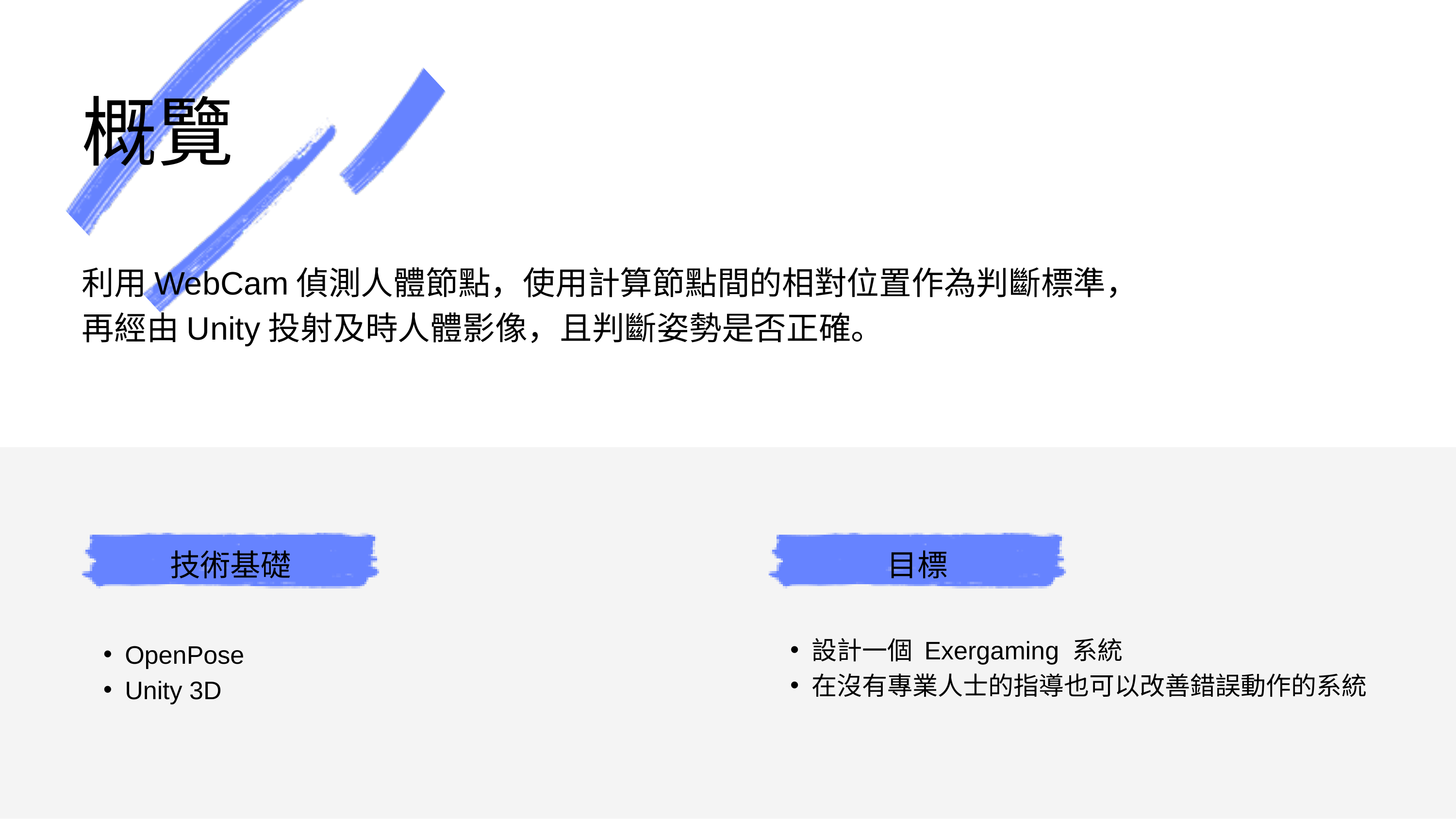

概覽
利用WebCam偵測人體節點，使用計算節點間的相對位置作為判斷標準，
再經由Unity投射及時人體影像，且判斷姿勢是否正確。

技術基礎

目標
設計一個 Exergaming 系統
在沒有專業人士的指導也可以改善錯誤動作的系統
OpenPose
Unity 3D